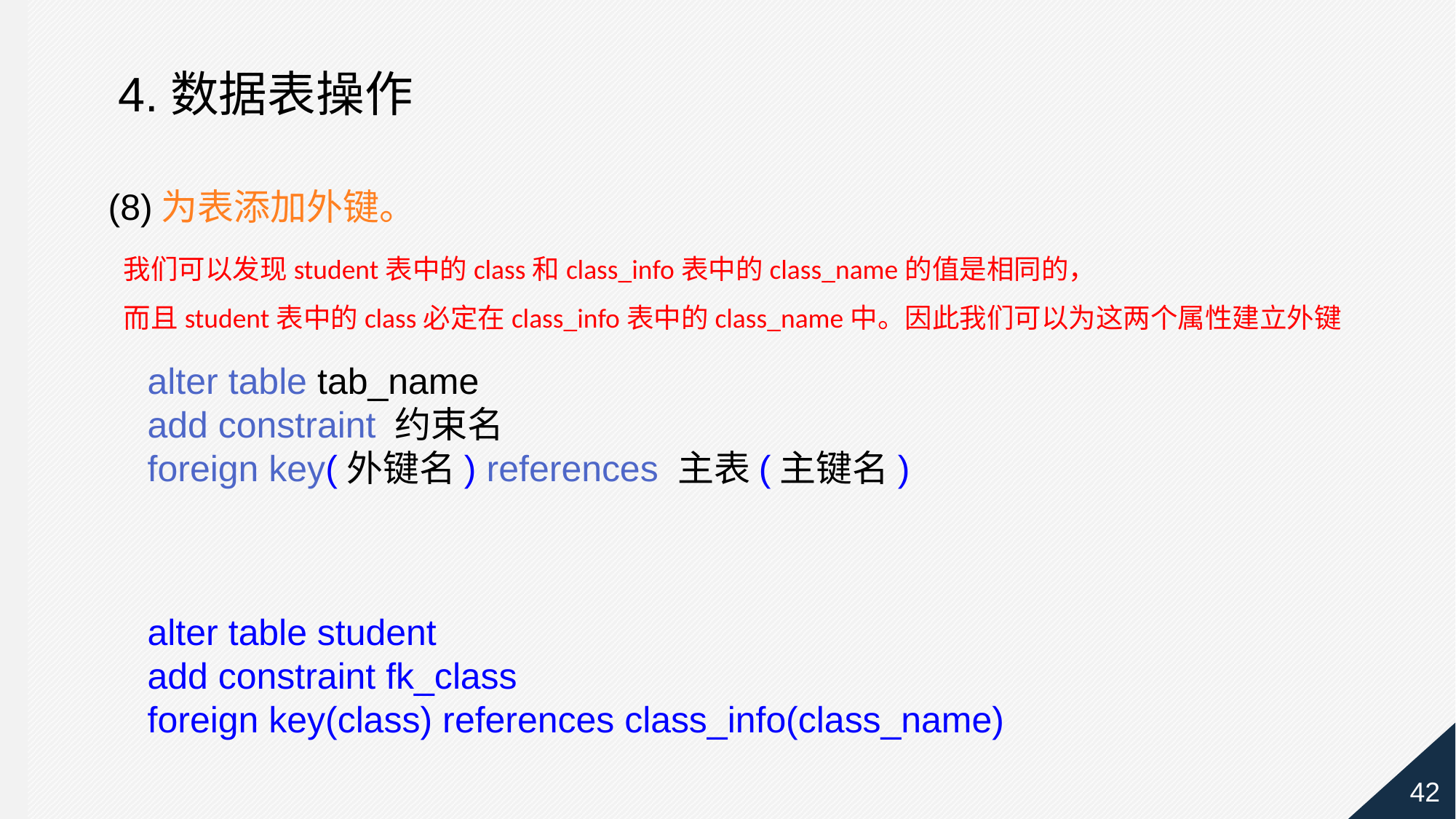

4.数据表操作
(8)为表添加外键。
我们可以发现student表中的class和class_info表中的class_name的值是相同的，
而且student表中的class必定在class_info表中的class_name中。因此我们可以为这两个属性建立外键
alter table tab_name
add constraint 约束名
foreign key(外键名) references 主表(主键名)
alter table student
add constraint fk_class
foreign key(class) references class_info(class_name)
42